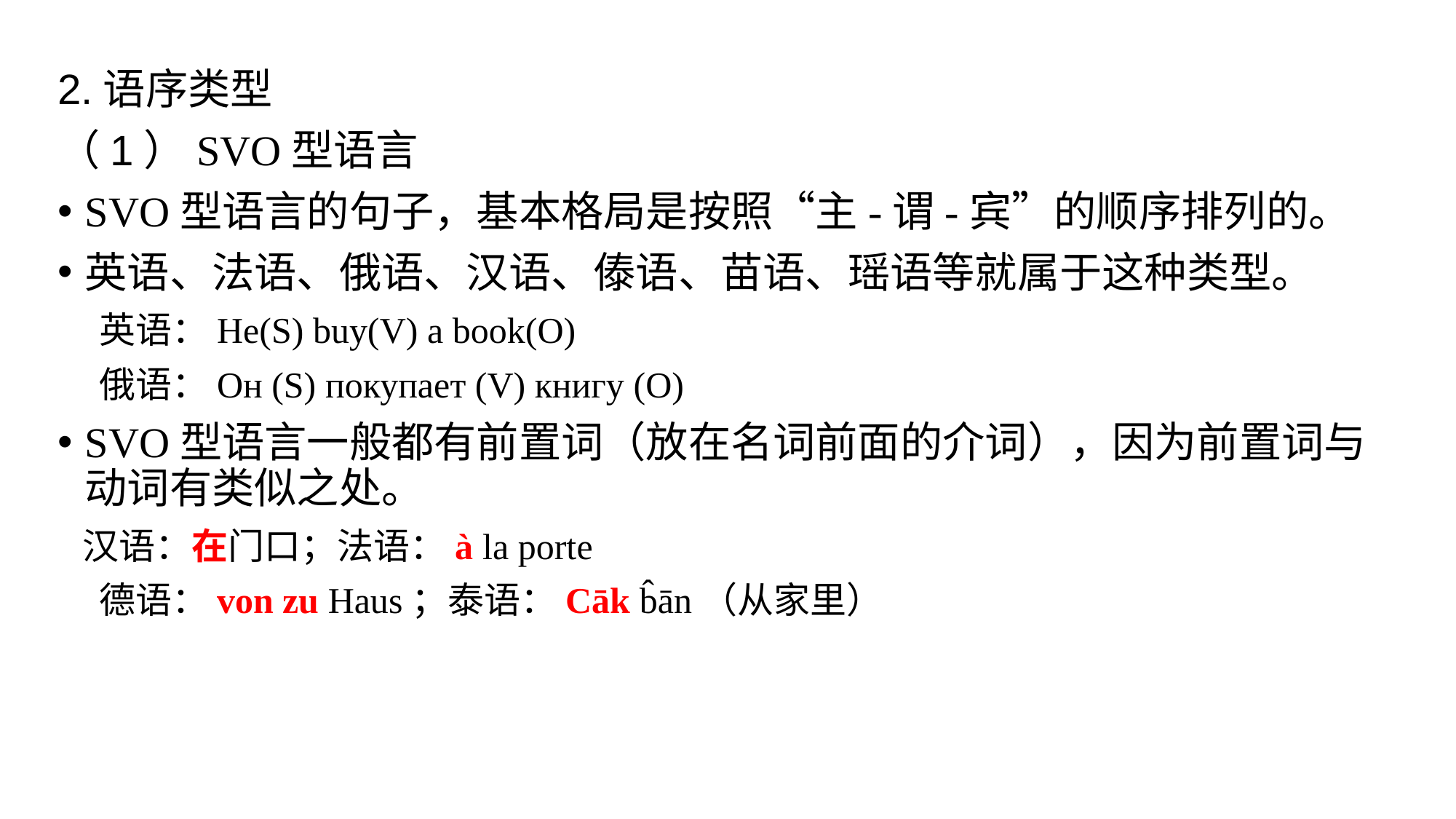

2.语序类型
（1）SVO型语言
SVO型语言的句子，基本格局是按照“主-谓-宾”的顺序排列的。
英语、法语、俄语、汉语、傣语、苗语、瑶语等就属于这种类型。
    英语：He(S) buy(V) a book(O)
    俄语：Он (S) покупает (V) книгу (O)
SVO型语言一般都有前置词（放在名词前面的介词），因为前置词与动词有类似之处。
  汉语：在门口；法语：à la porte
    德语：von zu Haus；泰语：Cāk b̂ān（从家里）